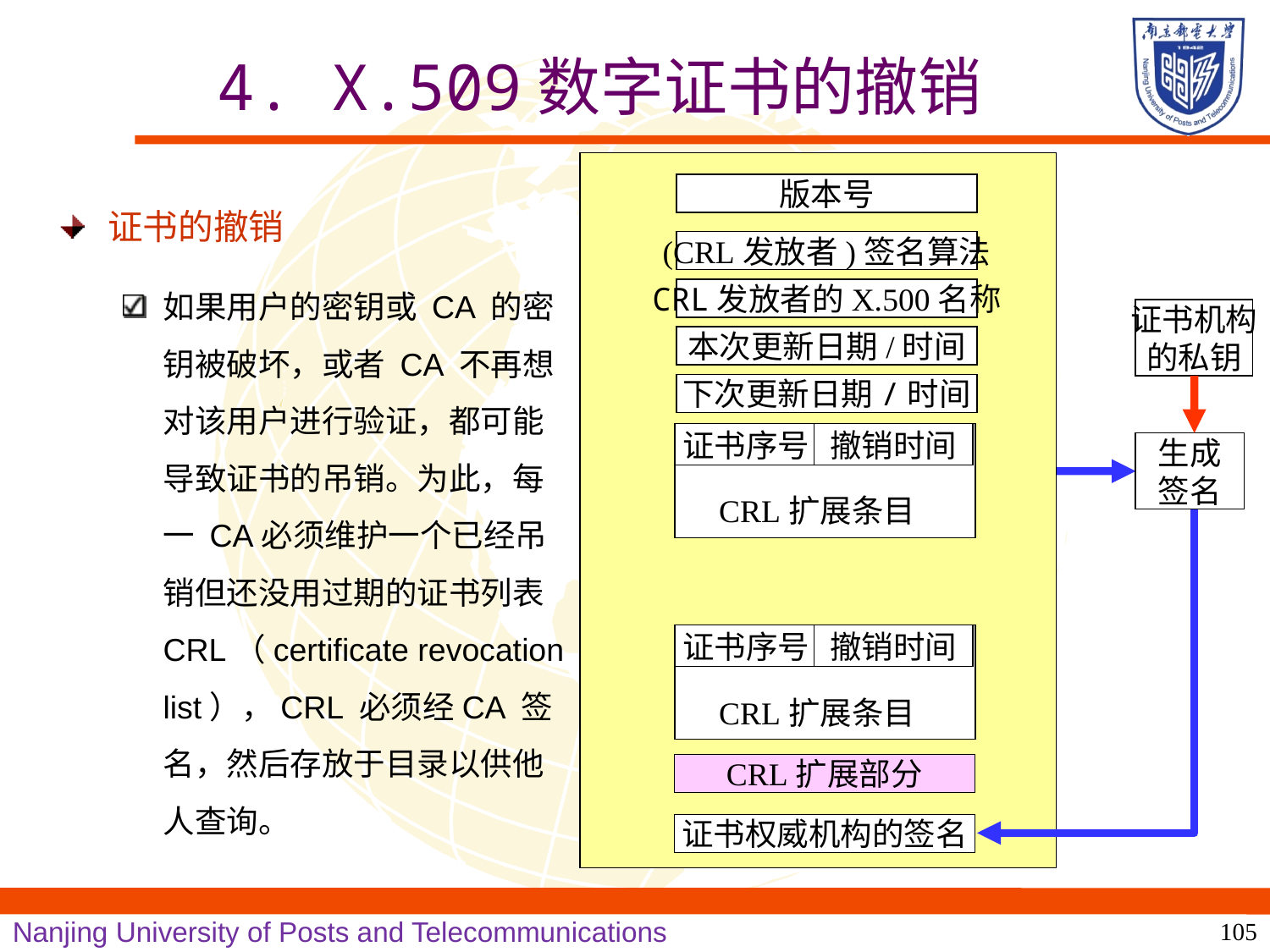

# 4. X.509数字证书的撤销

版本号
证书的撤销
如果用户的密钥或 CA 的密钥被破坏，或者 CA 不再想对该用户进行验证，都可能导致证书的吊销。为此，每一 CA必须维护一个已经吊销但还没用过期的证书列表 CRL（certificate revocation list），CRL 必须经CA 签名，然后存放于目录以供他人查询。
(CRL发放者)签名算法
CRL发放者的X.500名称
证书机构
的私钥
本次更新日期/时间
下次更新日期/时间

证书序号
撤销时间
CRL扩展条目
生成
签名

证书序号
撤销时间
CRL扩展条目
CRL扩展部分
证书权威机构的签名
105